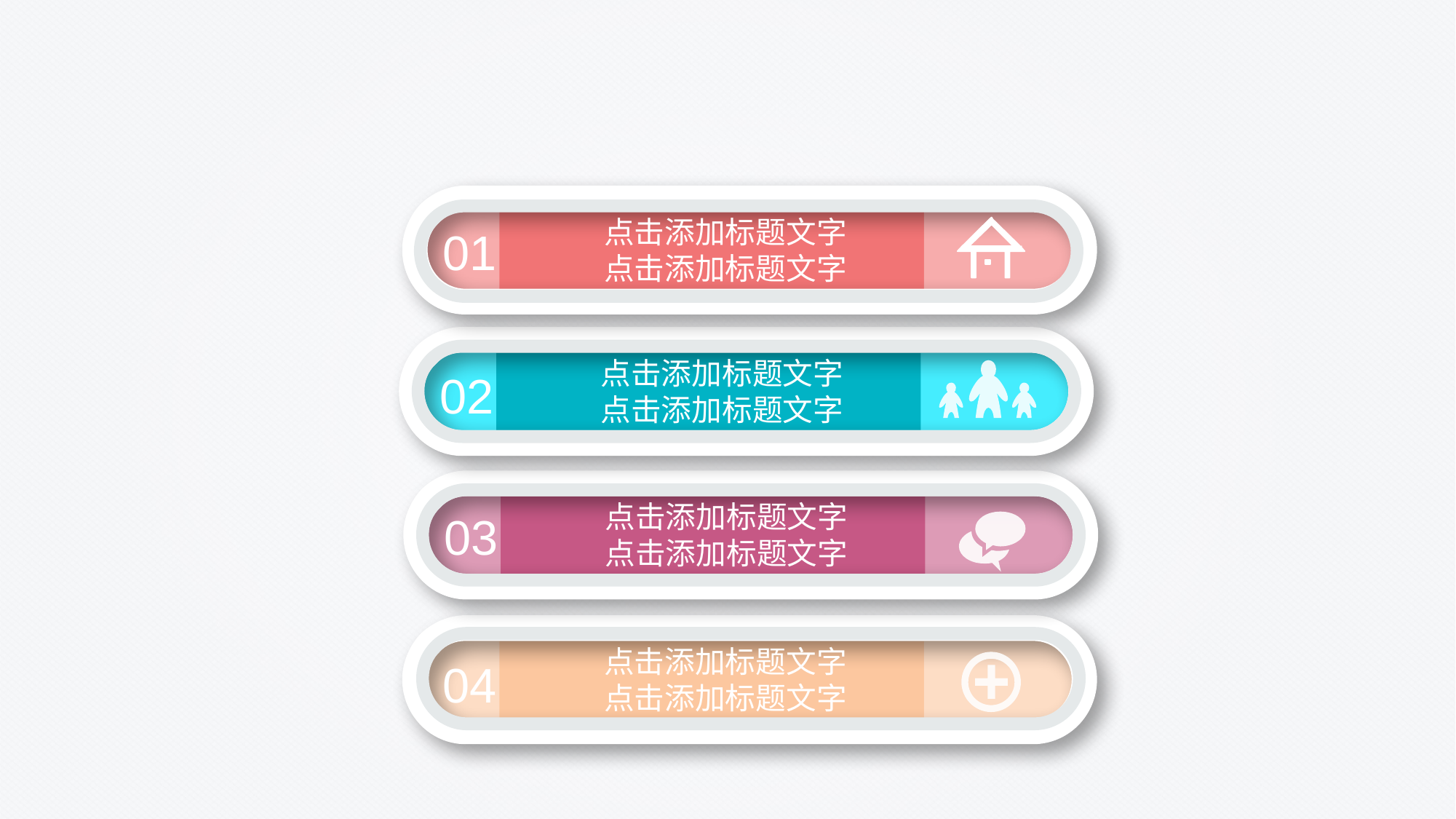

点击添加标题文字
点击添加标题文字

01

点击添加标题文字
点击添加标题文字

02

点击添加标题文字
点击添加标题文字

03

点击添加标题文字
点击添加标题文字

04